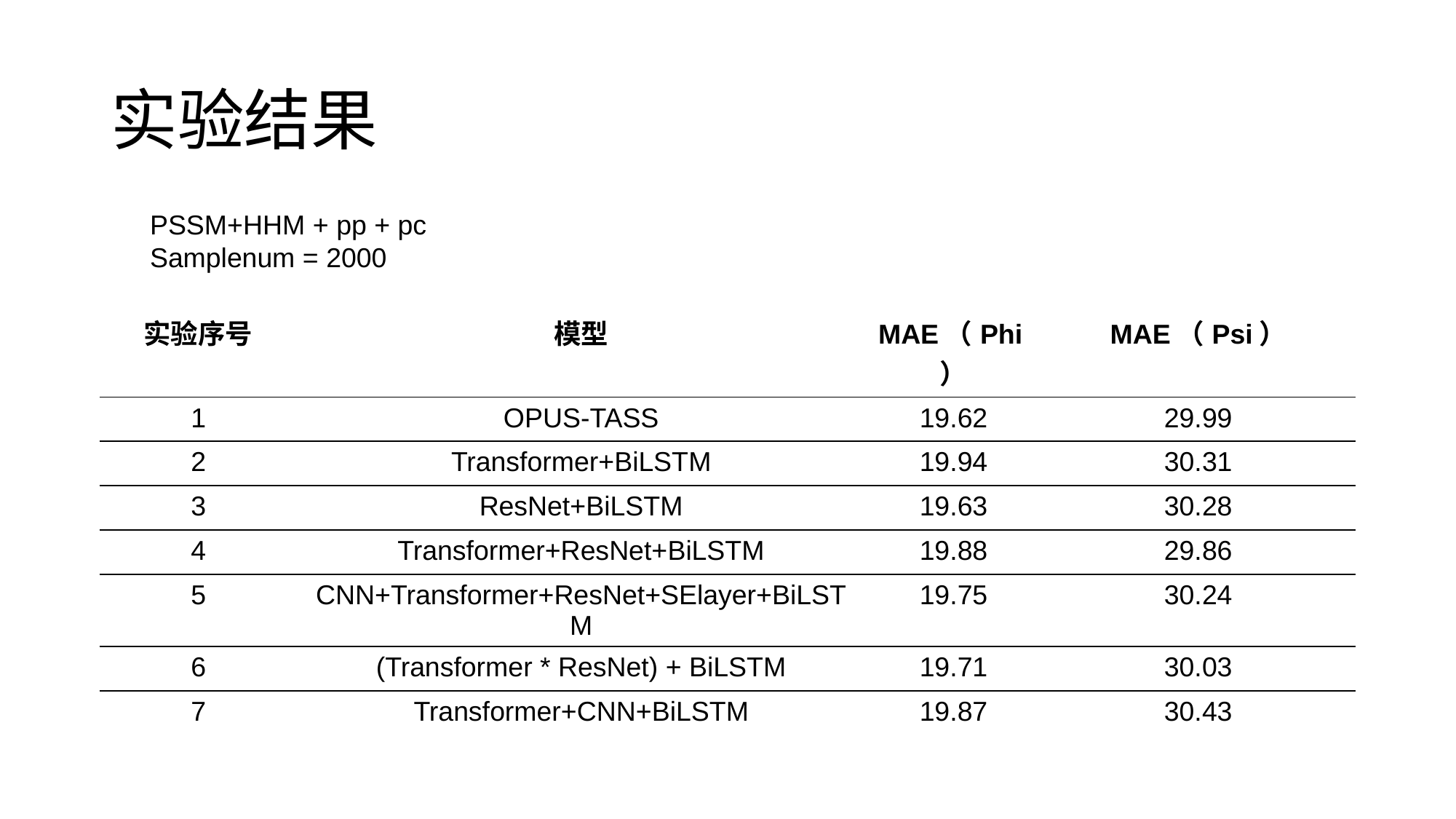

# 实验结果
PSSM+HHM + pp + pc
Samplenum = 2000
| 实验序号 | 模型 | MAE（Phi） | MAE（Psi） |
| --- | --- | --- | --- |
| 1 | OPUS-TASS | 19.62 | 29.99 |
| 2 | Transformer+BiLSTM | 19.94 | 30.31 |
| 3 | ResNet+BiLSTM | 19.63 | 30.28 |
| 4 | Transformer+ResNet+BiLSTM | 19.88 | 29.86 |
| 5 | CNN+Transformer+ResNet+SElayer+BiLSTM | 19.75 | 30.24 |
| 6 | (Transformer \* ResNet) + BiLSTM | 19.71 | 30.03 |
| 7 | Transformer+CNN+BiLSTM | 19.87 | 30.43 |